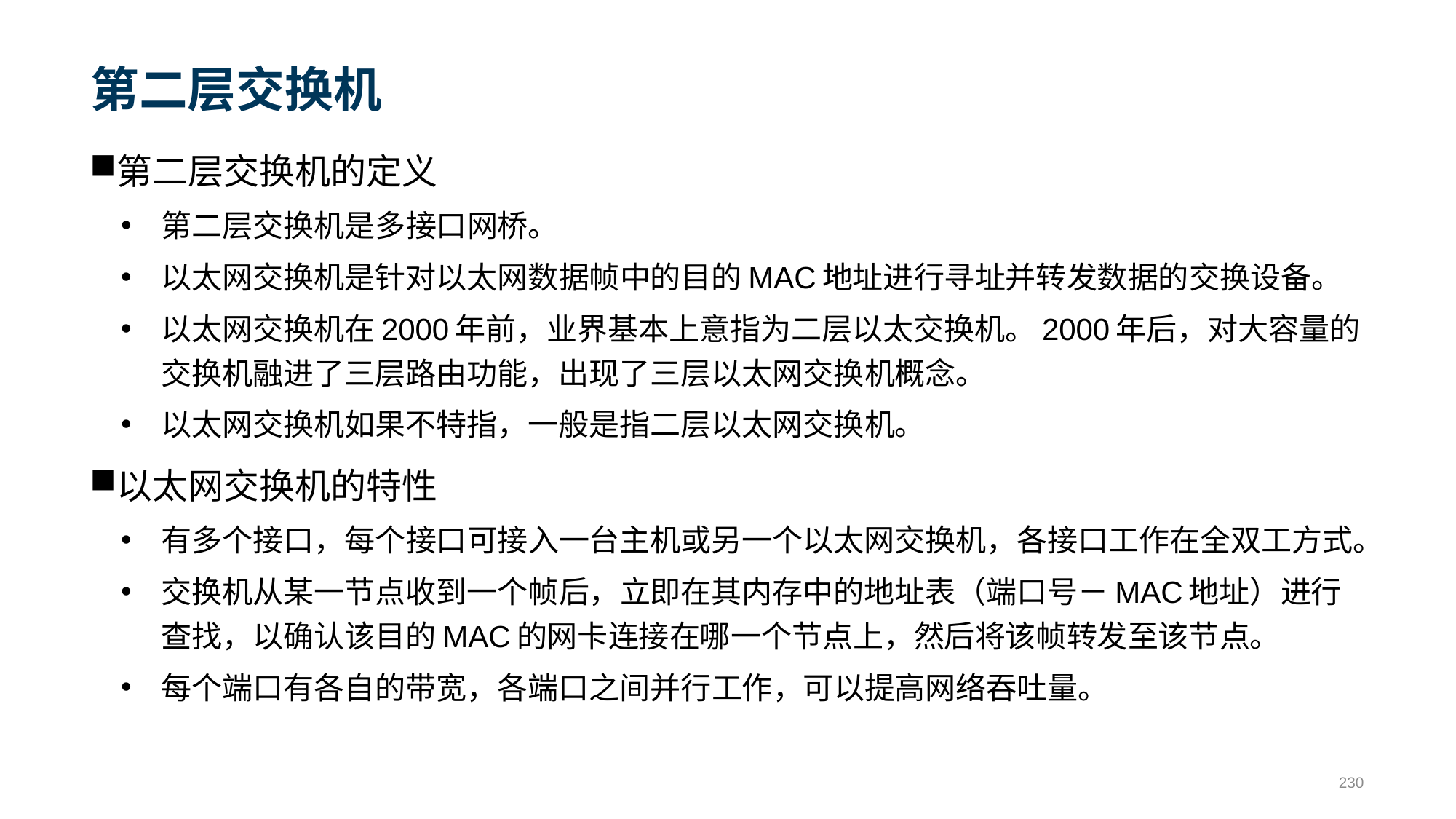

# 第二层交换机
第二层交换机的定义
第二层交换机是多接口网桥。
以太网交换机是针对以太网数据帧中的目的MAC地址进行寻址并转发数据的交换设备。
以太网交换机在2000年前，业界基本上意指为二层以太交换机。2000年后，对大容量的交换机融进了三层路由功能，出现了三层以太网交换机概念。
以太网交换机如果不特指，一般是指二层以太网交换机。
以太网交换机的特性
有多个接口，每个接口可接入一台主机或另一个以太网交换机，各接口工作在全双工方式。
交换机从某一节点收到一个帧后，立即在其内存中的地址表（端口号－MAC地址）进行查找，以确认该目的MAC的网卡连接在哪一个节点上，然后将该帧转发至该节点。
每个端口有各自的带宽，各端口之间并行工作，可以提高网络吞吐量。

230